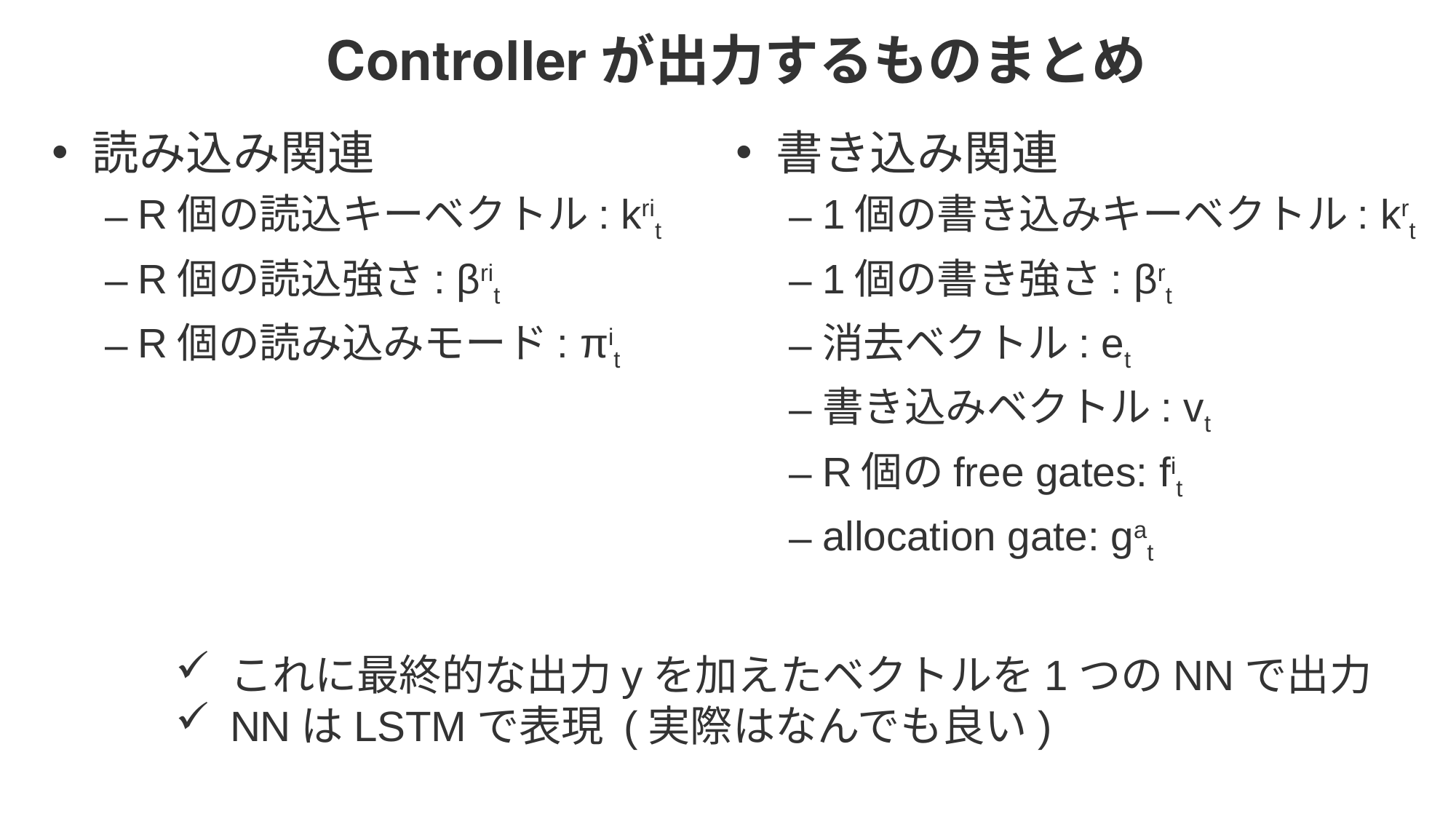

# Controllerが出力するものまとめ
読み込み関連
R個の読込キーベクトル: krit
R個の読込強さ: βrit
R個の読み込みモード: πit

書き込み関連
1個の書き込みキーベクトル: krt
1個の書き強さ: βrt
消去ベクトル: et
書き込みベクトル: vt
R個のfree gates: fit
allocation gate: gat
これに最終的な出力yを加えたベクトルを1つのNNで出力
NNはLSTMで表現 (実際はなんでも良い)